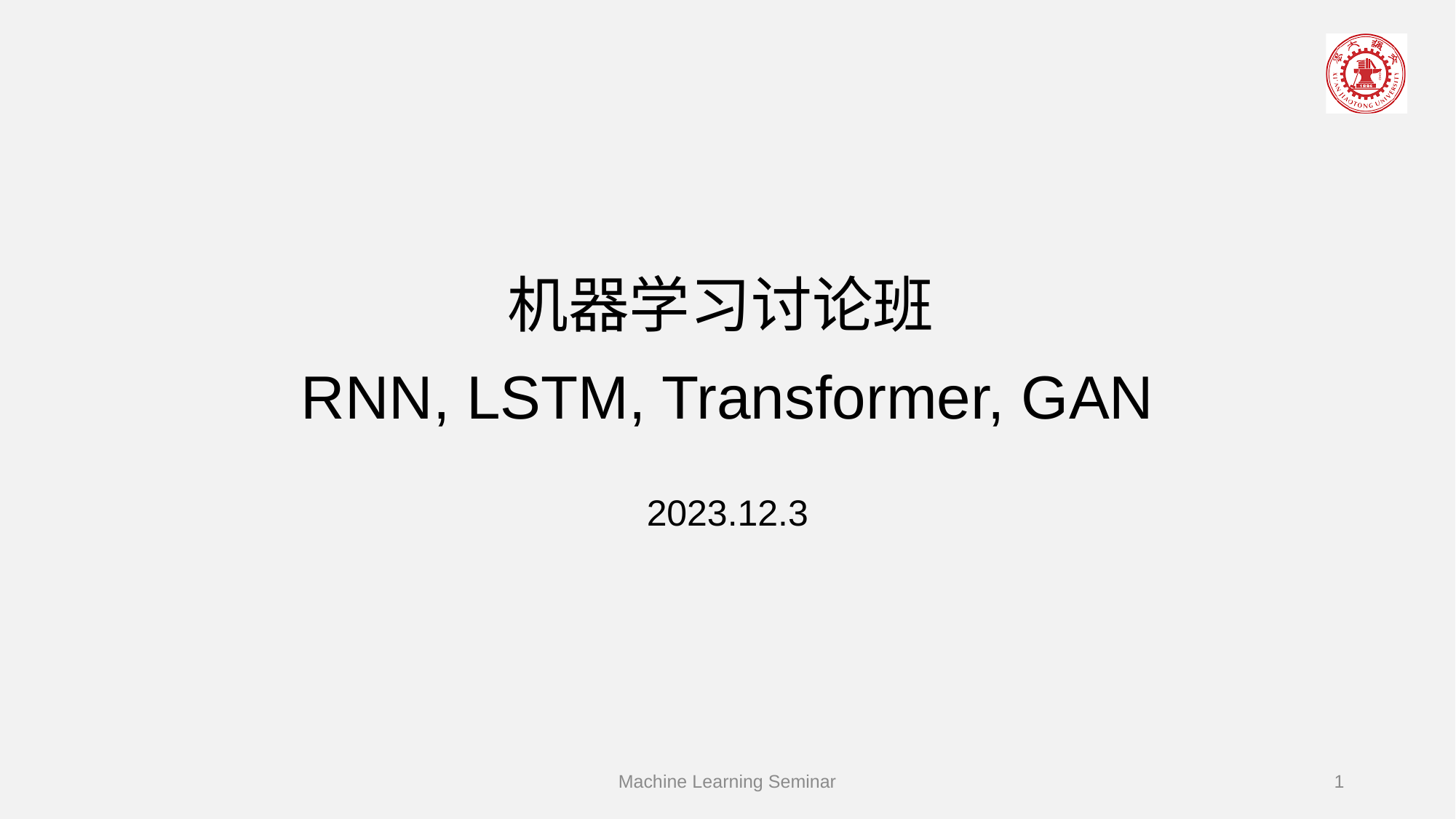

# 机器学习讨论班 RNN, LSTM, Transformer, GAN
2023.12.3
Machine Learning Seminar
1